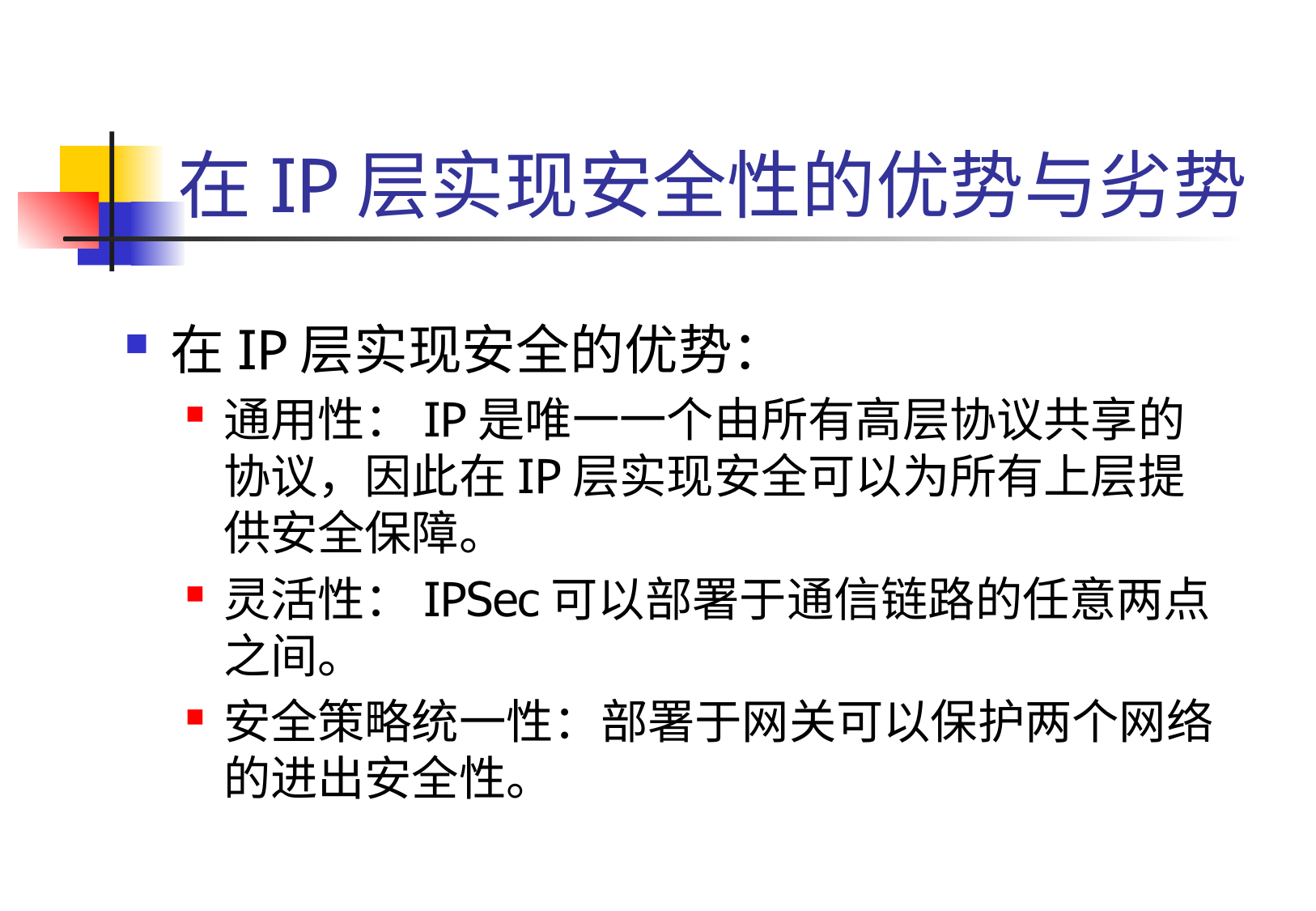

# 在IP层实现安全性的优势与劣势

在IP层实现安全的优势：
通用性：IP是唯一一个由所有高层协议共享的协议，因此在IP层实现安全可以为所有上层提供安全保障。
灵活性：IPSec可以部署于通信链路的任意两点之间。
安全策略统一性：部署于网关可以保护两个网络的进出安全性。